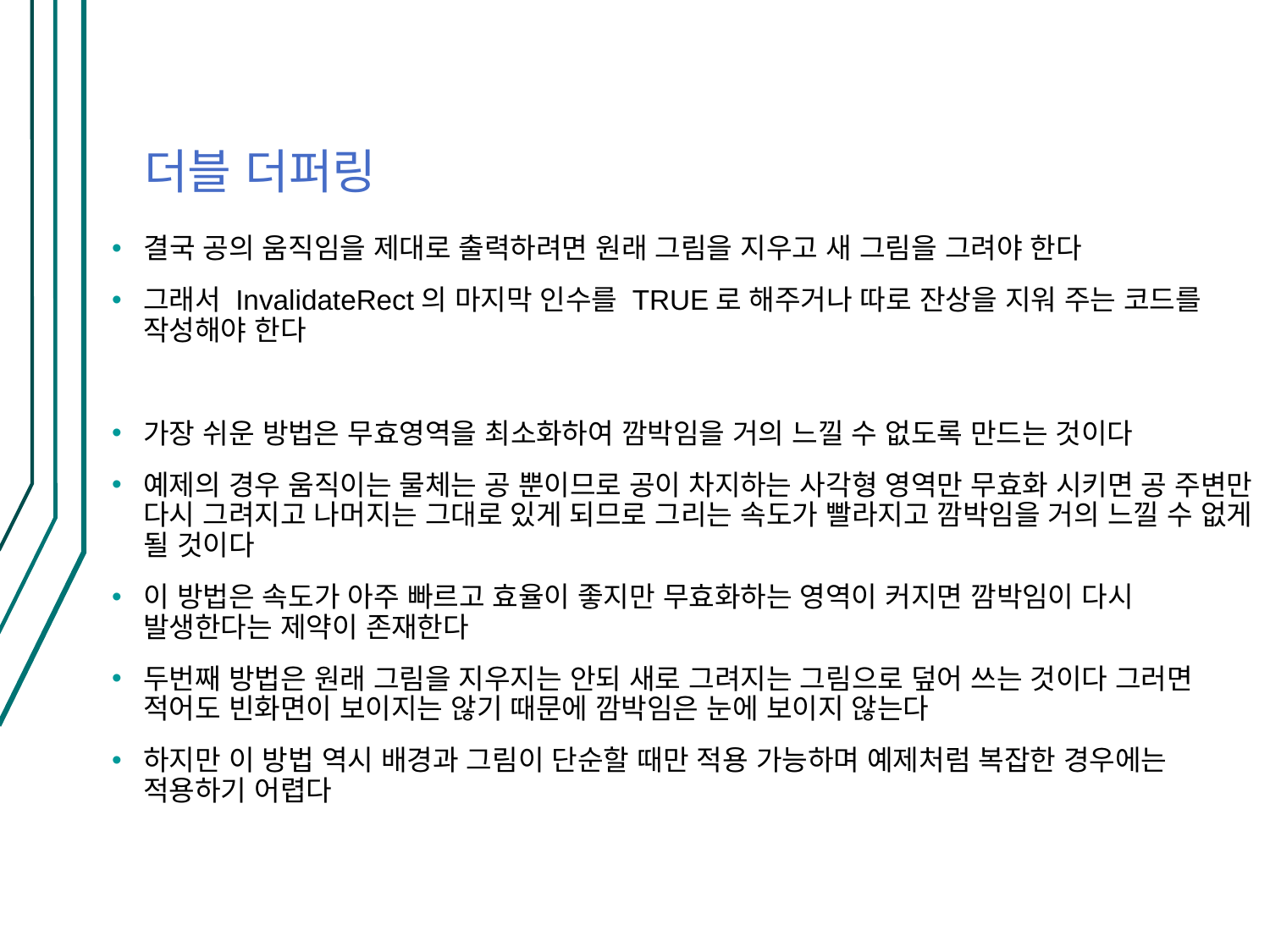

# 더블 더퍼링
결국 공의 움직임을 제대로 출력하려면 원래 그림을 지우고 새 그림을 그려야 한다
그래서 InvalidateRect의 마지막 인수를 TRUE로 해주거나 따로 잔상을 지워 주는 코드를 작성해야 한다

가장 쉬운 방법은 무효영역을 최소화하여 깜박임을 거의 느낄 수 없도록 만드는 것이다
예제의 경우 움직이는 물체는 공 뿐이므로 공이 차지하는 사각형 영역만 무효화 시키면 공 주변만 다시 그려지고 나머지는 그대로 있게 되므로 그리는 속도가 빨라지고 깜박임을 거의 느낄 수 없게 될 것이다
이 방법은 속도가 아주 빠르고 효율이 좋지만 무효화하는 영역이 커지면 깜박임이 다시 발생한다는 제약이 존재한다
두번째 방법은 원래 그림을 지우지는 안되 새로 그려지는 그림으로 덮어 쓰는 것이다 그러면 적어도 빈화면이 보이지는 않기 때문에 깜박임은 눈에 보이지 않는다
하지만 이 방법 역시 배경과 그림이 단순할 때만 적용 가능하며 예제처럼 복잡한 경우에는 적용하기 어렵다